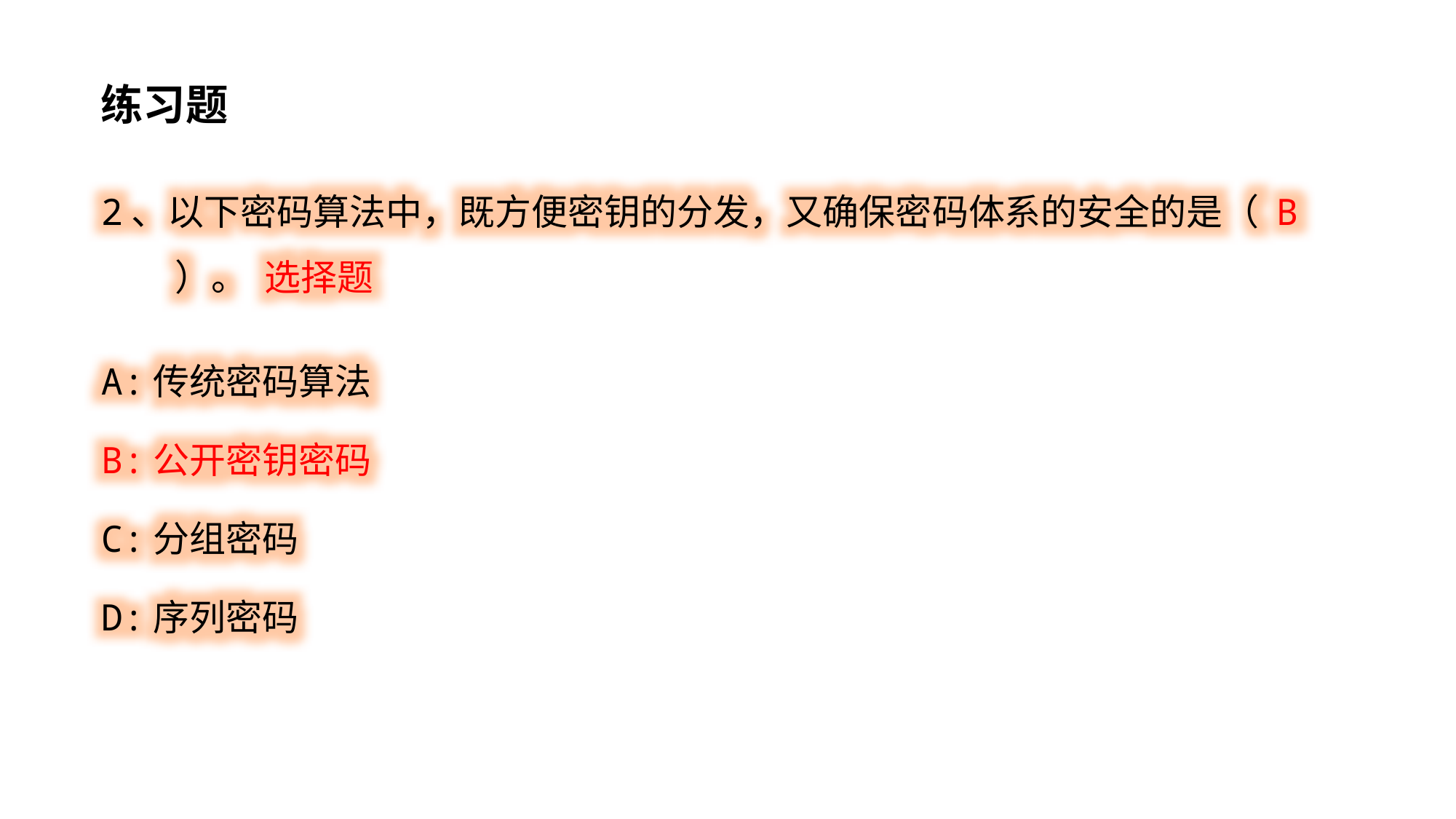

练习题
2、以下密码算法中，既方便密钥的分发，又确保密码体系的安全的是（ B     ）。  选择题

A:传统密码算法

B:公开密钥密码

C:分组密码

D:序列密码